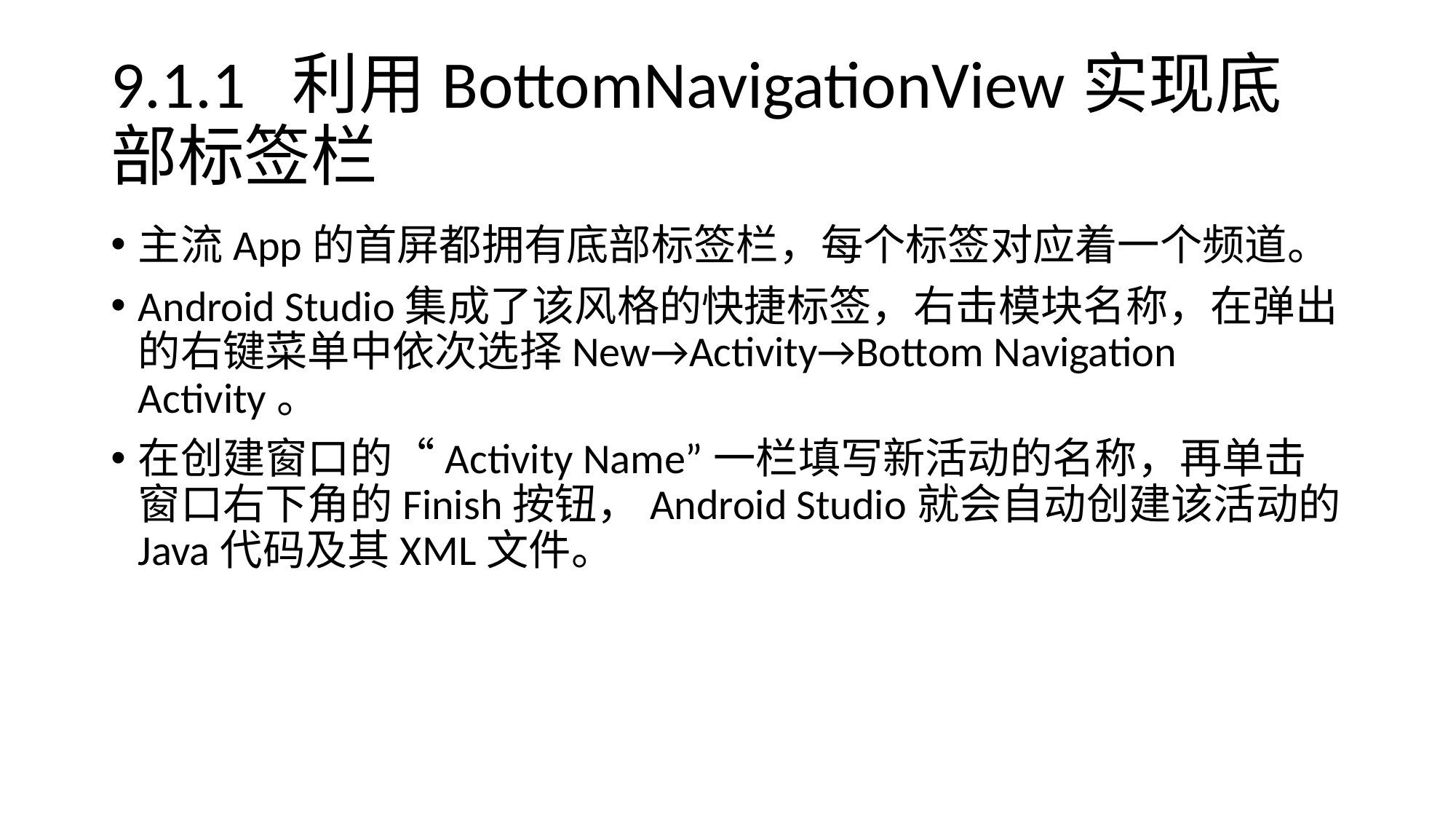

# 9.1.1  利用BottomNavigationView实现底部标签栏
主流App的首屏都拥有底部标签栏，每个标签对应着一个频道。
Android Studio集成了该风格的快捷标签，右击模块名称，在弹出的右键菜单中依次选择New→Activity→Bottom Navigation Activity。
在创建窗口的“Activity Name”一栏填写新活动的名称，再单击窗口右下角的Finish按钮，Android Studio就会自动创建该活动的Java代码及其XML文件。